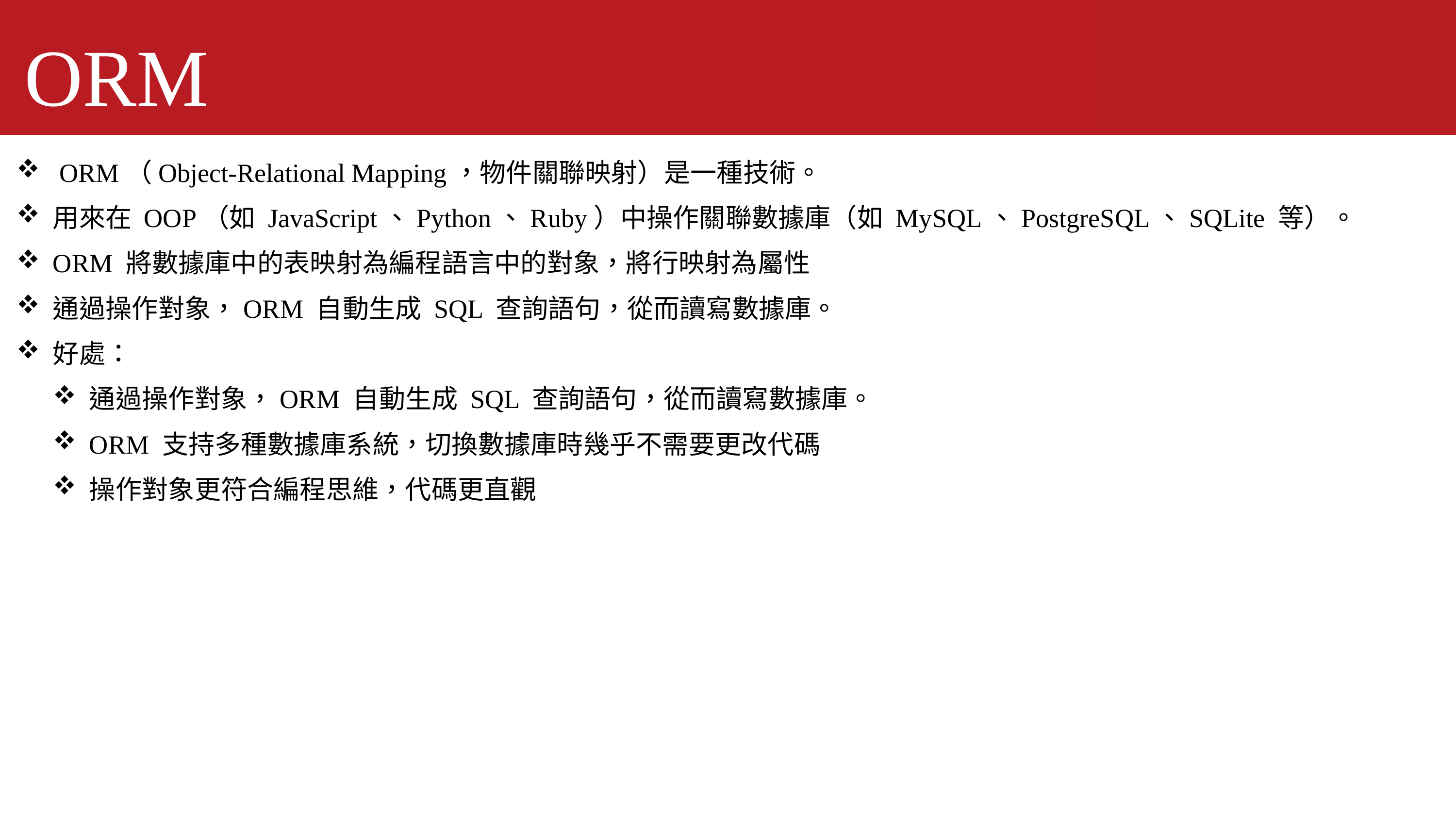

ORM
 ORM（Object-Relational Mapping，物件關聯映射）是一種技術。
用來在 OOP（如 JavaScript、Python、Ruby）中操作關聯數據庫（如 MySQL、PostgreSQL、SQLite 等）。
ORM 將數據庫中的表映射為編程語言中的對象，將行映射為屬性
通過操作對象，ORM 自動生成 SQL 查詢語句，從而讀寫數據庫。
好處：
通過操作對象，ORM 自動生成 SQL 查詢語句，從而讀寫數據庫。
ORM 支持多種數據庫系統，切換數據庫時幾乎不需要更改代碼
操作對象更符合編程思維，代碼更直觀